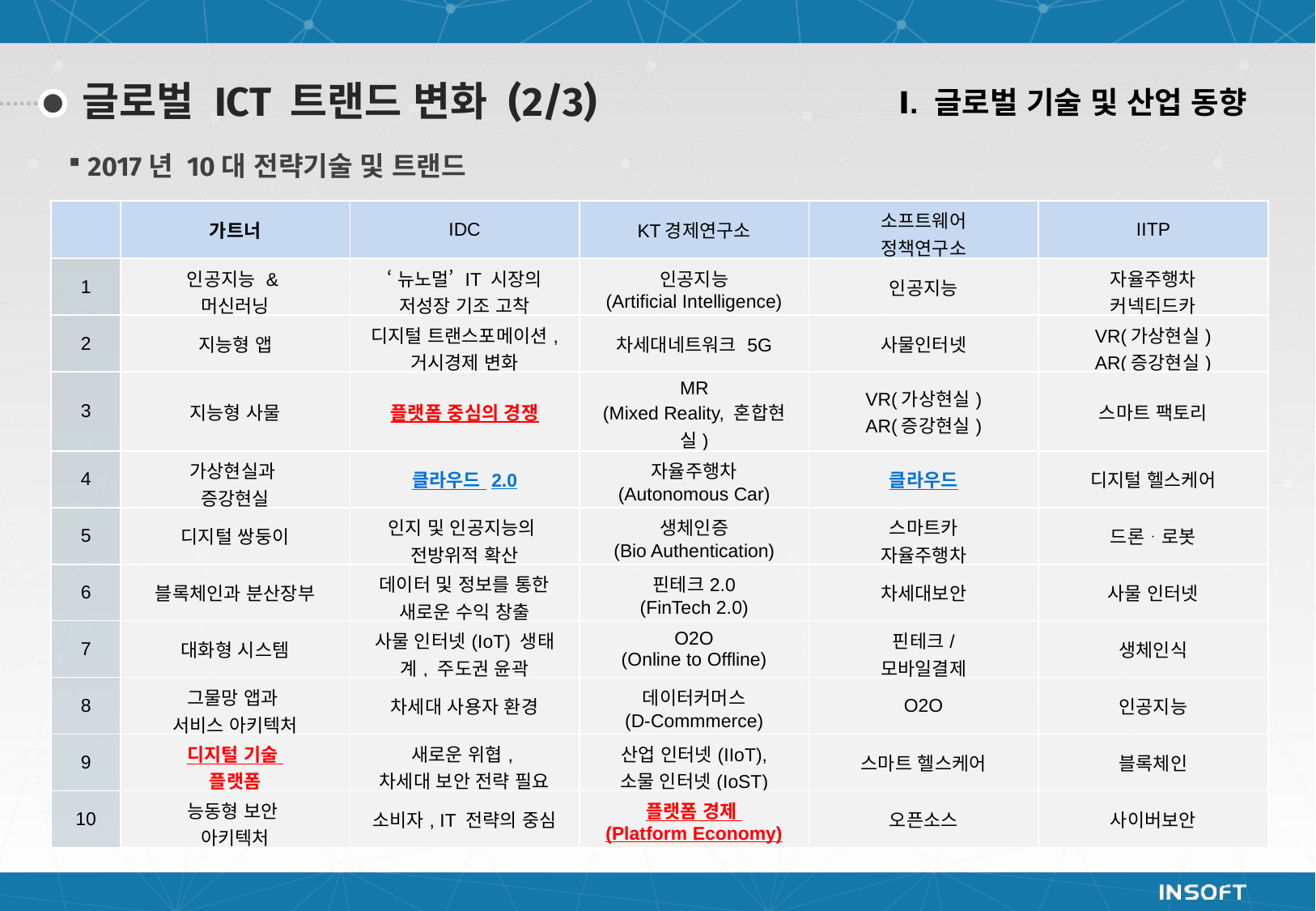

Ⅰ. 글로벌 기술 및 산업 동향
글로벌 ICT 트랜드 변화 (2/3)

2017년 10대 전략기술 및 트랜드
|  | 가트너 | IDC | KT경제연구소 | 소프트웨어 정책연구소 | IITP |
| --- | --- | --- | --- | --- | --- |
| 1 | 인공지능 & 머신러닝 | ‘뉴노멀’ IT 시장의 저성장 기조 고착 | 인공지능 (Artificial Intelligence) | 인공지능 | 자율주행차 커넥티드카 |
| 2 | 지능형 앱 | 디지털 트랜스포메이션, 거시경제 변화 | 차세대네트워크 5G | 사물인터넷 | VR(가상현실) AR(증강현실) |
| 3 | 지능형 사물 | 플랫폼 중심의 경쟁 | MR (Mixed Reality, 혼합현실) | VR(가상현실) AR(증강현실) | 스마트 팩토리 |
| 4 | 가상현실과 증강현실 | 클라우드 2.0 | 자율주행차 (Autonomous Car) | 클라우드 | 디지털 헬스케어 |
| 5 | 디지털 쌍둥이 | 인지 및 인공지능의 전방위적 확산 | 생체인증 (Bio Authentication) | 스마트카 자율주행차 | 드론ᆞ로봇 |
| 6 | 블록체인과 분산장부 | 데이터 및 정보를 통한 새로운 수익 창출 | 핀테크2.0 (FinTech 2.0) | 차세대보안 | 사물 인터넷 |
| 7 | 대화형 시스템 | 사물 인터넷(IoT) 생태계, 주도권 윤곽 | O2O (Online to Offline) | 핀테크/ 모바일결제 | 생체인식 |
| 8 | 그물망 앱과 서비스 아키텍처 | 차세대 사용자 환경 | 데이터커머스 (D-Commmerce) | O2O | 인공지능 |
| 9 | 디지털 기술 플랫폼 | 새로운 위협, 차세대 보안 전략 필요 | 산업 인터넷(IIoT), 소물 인터넷(IoST) | 스마트 헬스케어 | 블록체인 |
| 10 | 능동형 보안 아키텍처 | 소비자, IT 전략의 중심 | 플랫폼 경제 (Platform Economy) | 오픈소스 | 사이버보안 |